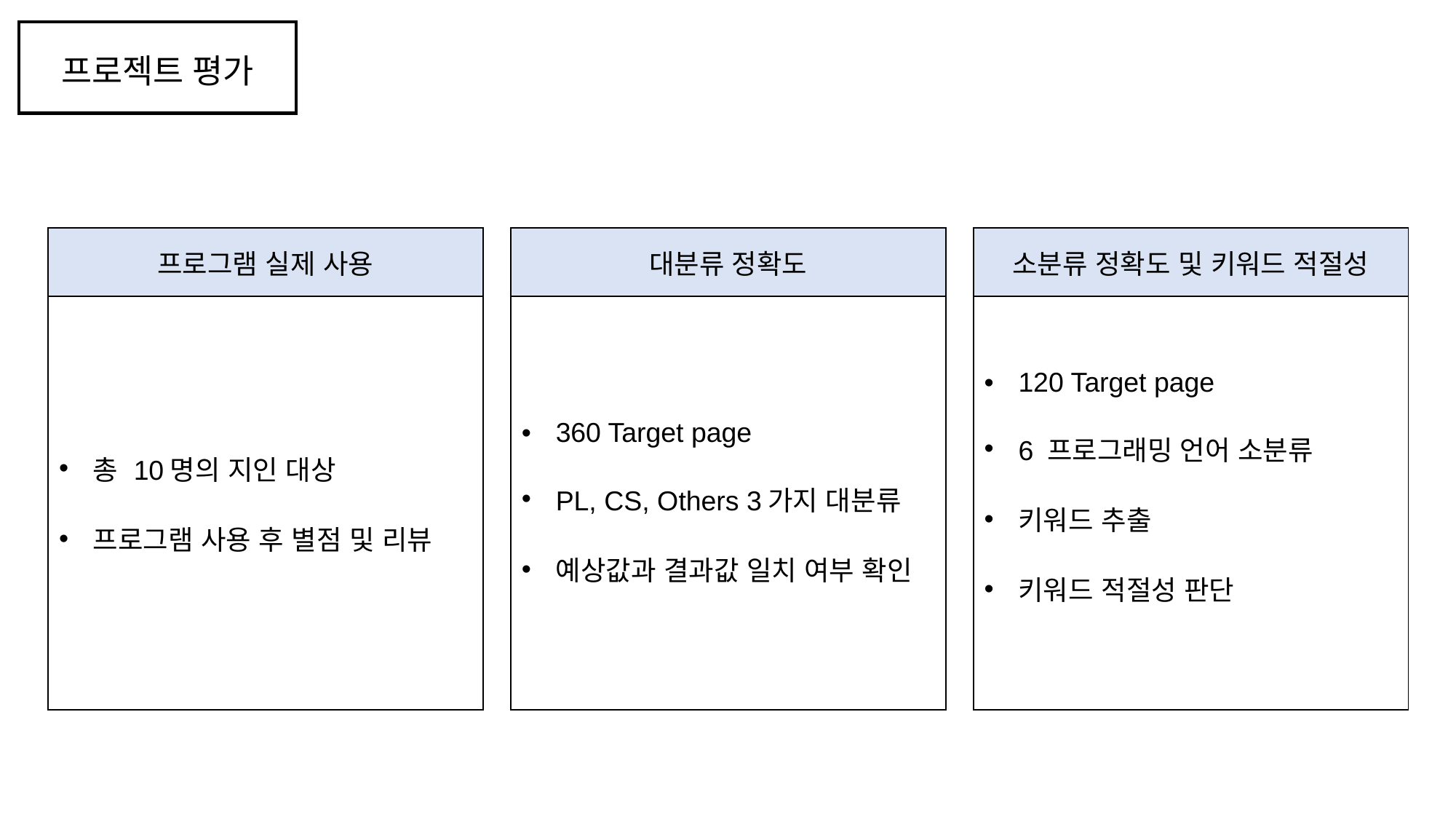

프로젝트 평가
| 프로그램 실제 사용 |
| --- |
| 총 10명의 지인 대상 프로그램 사용 후 별점 및 리뷰 |
| 대분류 정확도 |
| --- |
| 360 Target page PL, CS, Others 3가지 대분류 예상값과 결과값 일치 여부 확인 |
| 소분류 정확도 및 키워드 적절성 |
| --- |
| 120 Target page 6 프로그래밍 언어 소분류 키워드 추출 키워드 적절성 판단 |